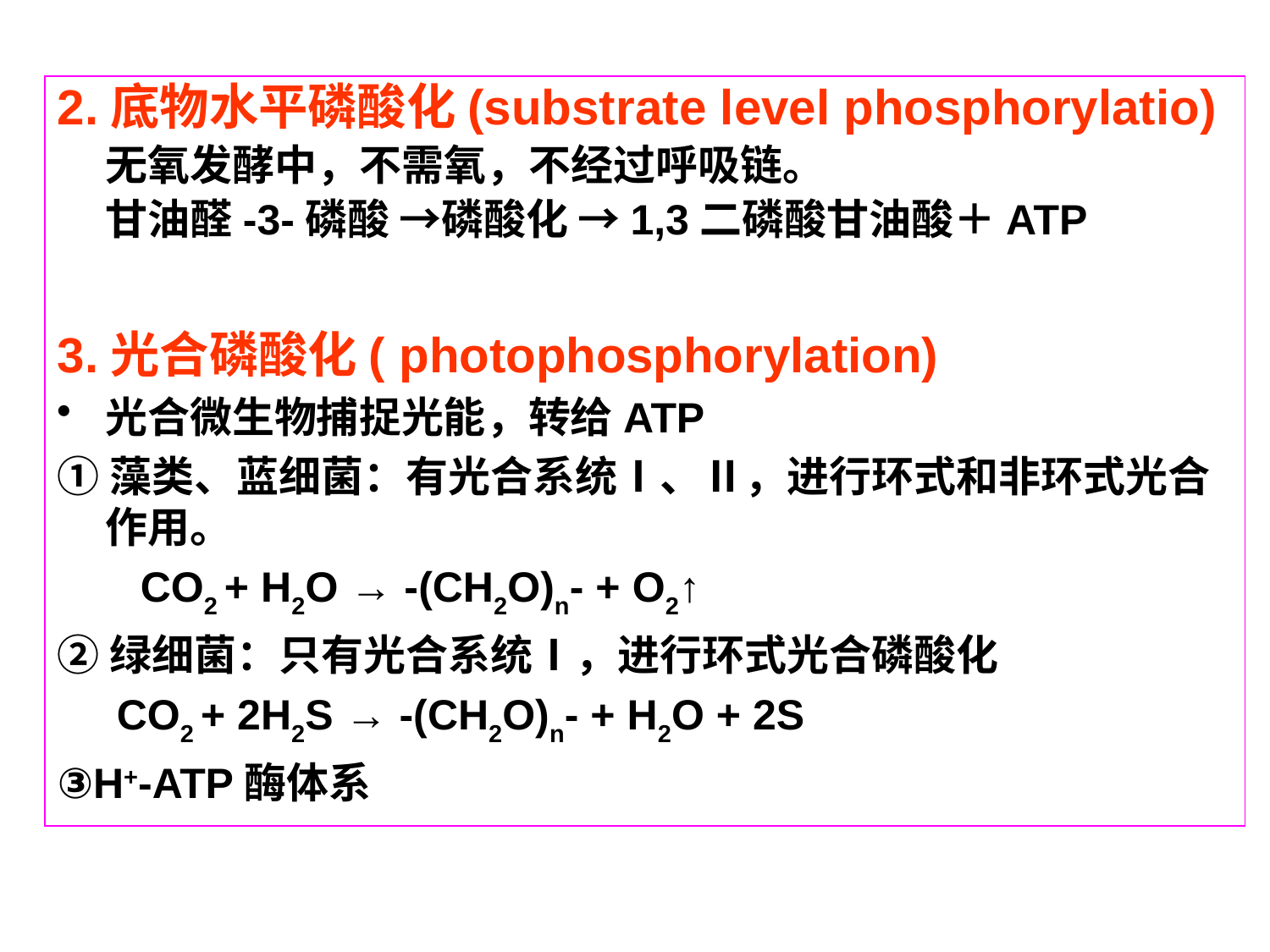

2.底物水平磷酸化(substrate level phosphorylatio)
    无氧发酵中，不需氧，不经过呼吸链。
    甘油醛-3-磷酸 →磷酸化 →1,3二磷酸甘油酸＋ATP

3.光合磷酸化( photophosphorylation)
光合微生物捕捉光能，转给ATP
①藻类、蓝细菌：有光合系统Ⅰ、Ⅱ，进行环式和非环式光合作用。
       CO2 + H2O → -(CH2O)n- + O2↑
②绿细菌：只有光合系统Ⅰ，进行环式光合磷酸化
     CO2 + 2H2S → -(CH2O)n- + H2O + 2S
③H+-ATP酶体系